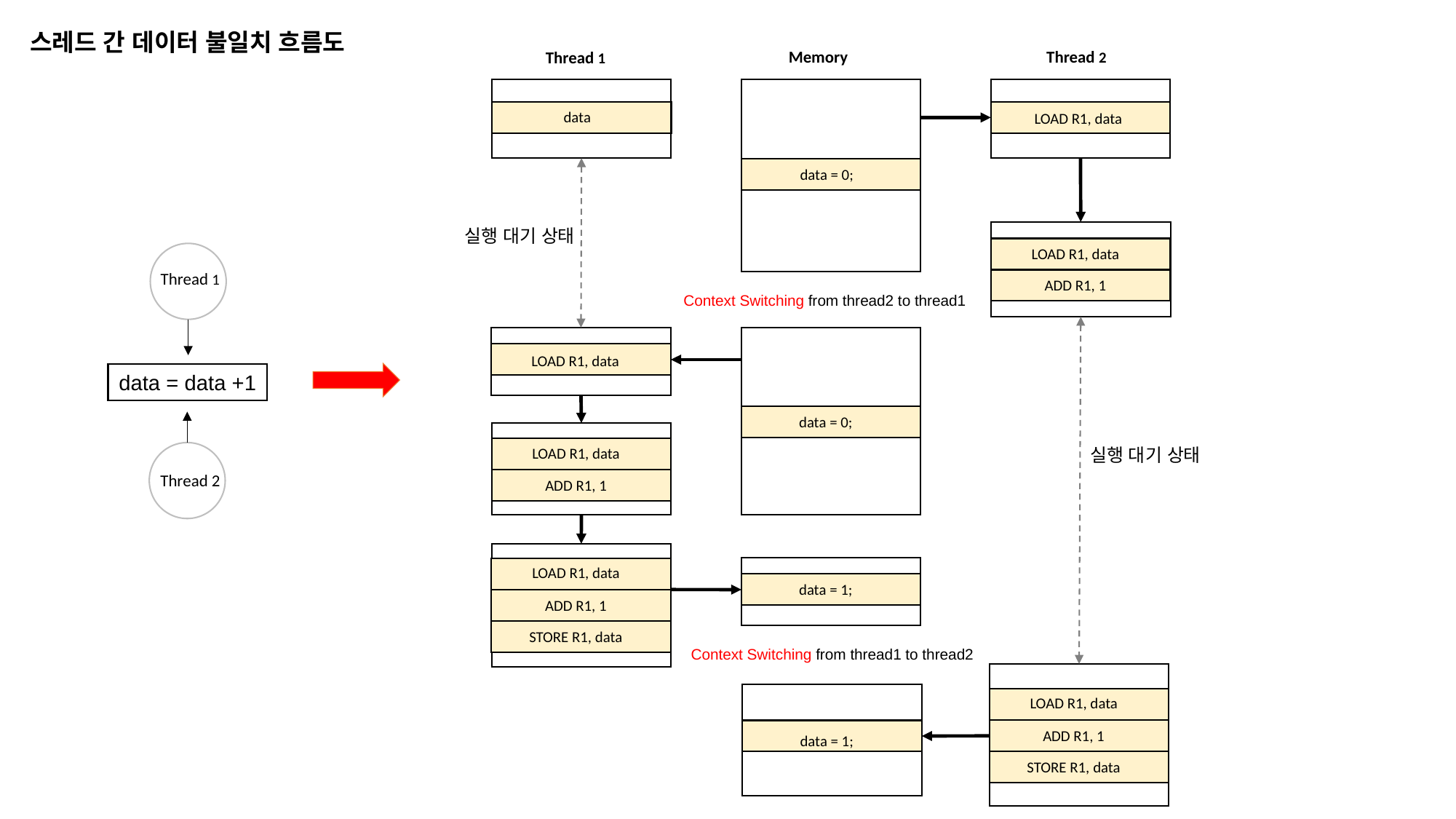

스레드 간 데이터 불일치 흐름도
Memory
Thread 2
Thread 1

data
LOAD R1, data

data = 0;
실행 대기 상태

LOAD R1, data

Thread 1

ADD R1, 1
Context Switching from thread2 to thread1

LOAD R1, data

data = data +1

data = 0;

실행 대기 상태
LOAD R1, data

Thread 2

ADD R1, 1

LOAD R1, data

data = 1;

ADD R1, 1

STORE R1, data
Context Switching from thread1 to thread2

LOAD R1, data

ADD R1, 1
data = 1;

STORE R1, data